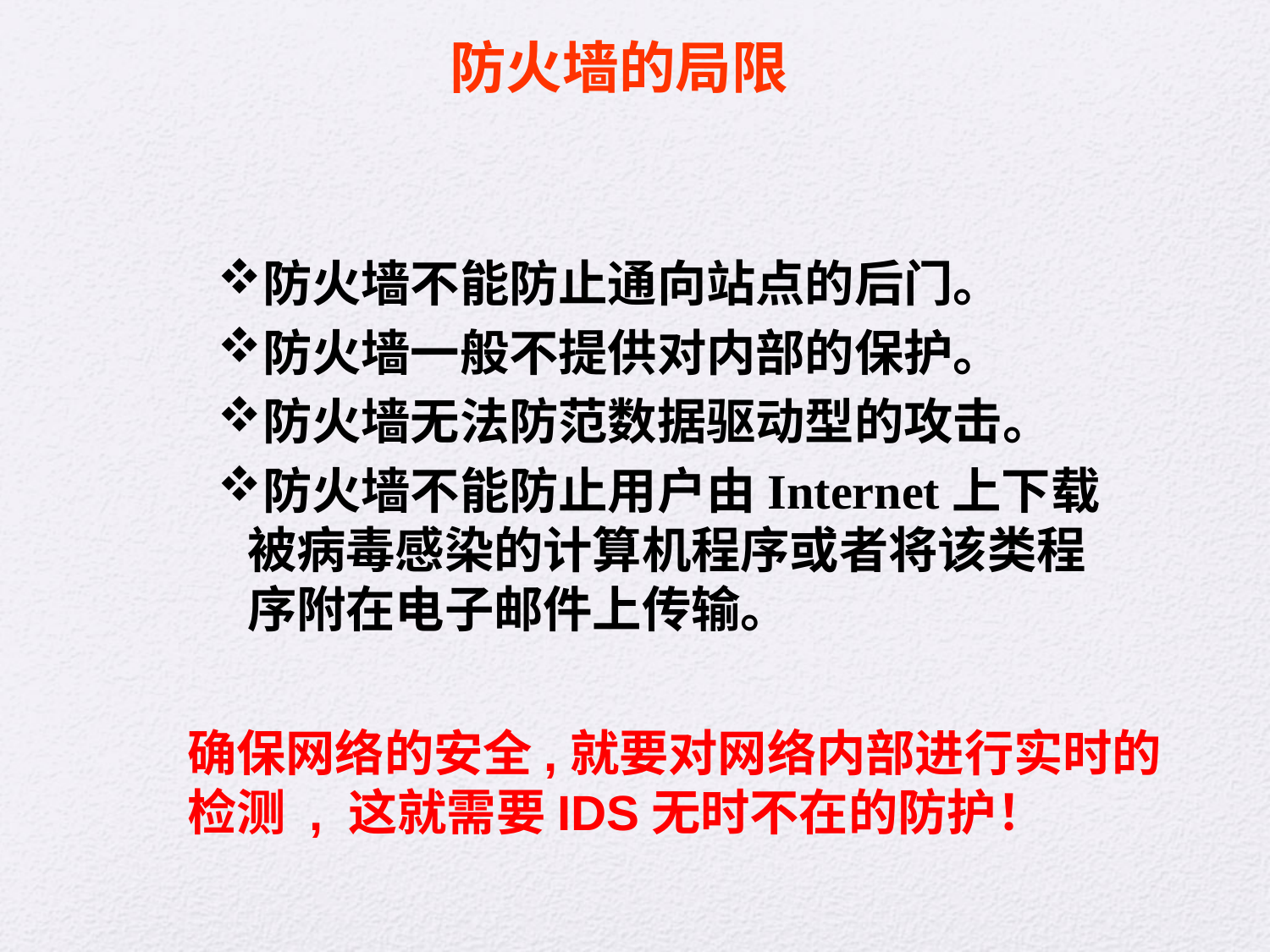

防火墙的局限
防火墙不能防止通向站点的后门。
防火墙一般不提供对内部的保护。
防火墙无法防范数据驱动型的攻击。
防火墙不能防止用户由Internet上下载被病毒感染的计算机程序或者将该类程序附在电子邮件上传输。

确保网络的安全,就要对网络内部进行实时的检测 , 这就需要IDS无时不在的防护！